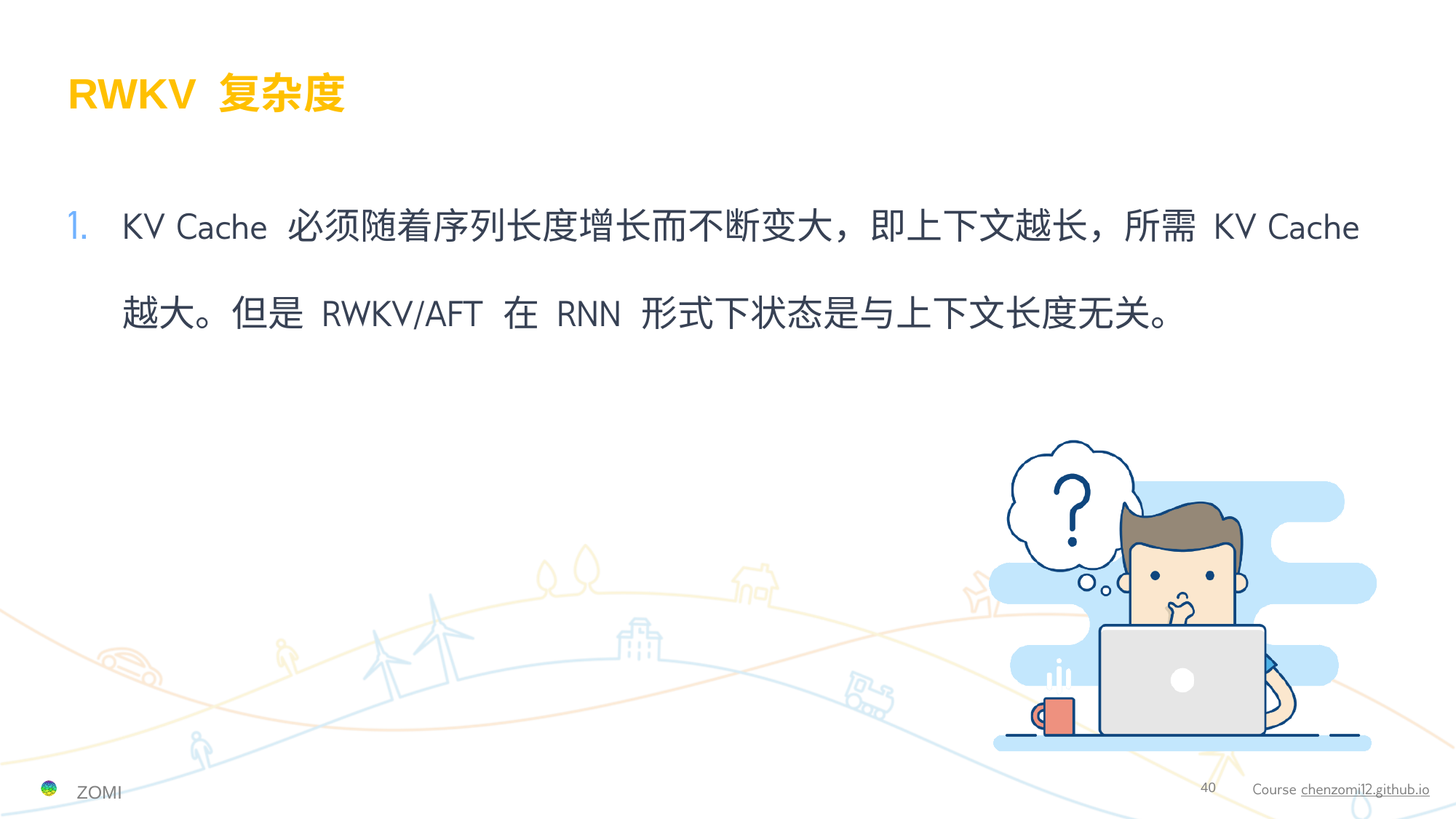

# RWKV 复杂度
KV Cache 必须随着序列长度增长而不断变大，即上下文越长，所需 KV Cache越大。但是 RWKV/AFT 在 RNN 形式下状态是与上下文长度无关。